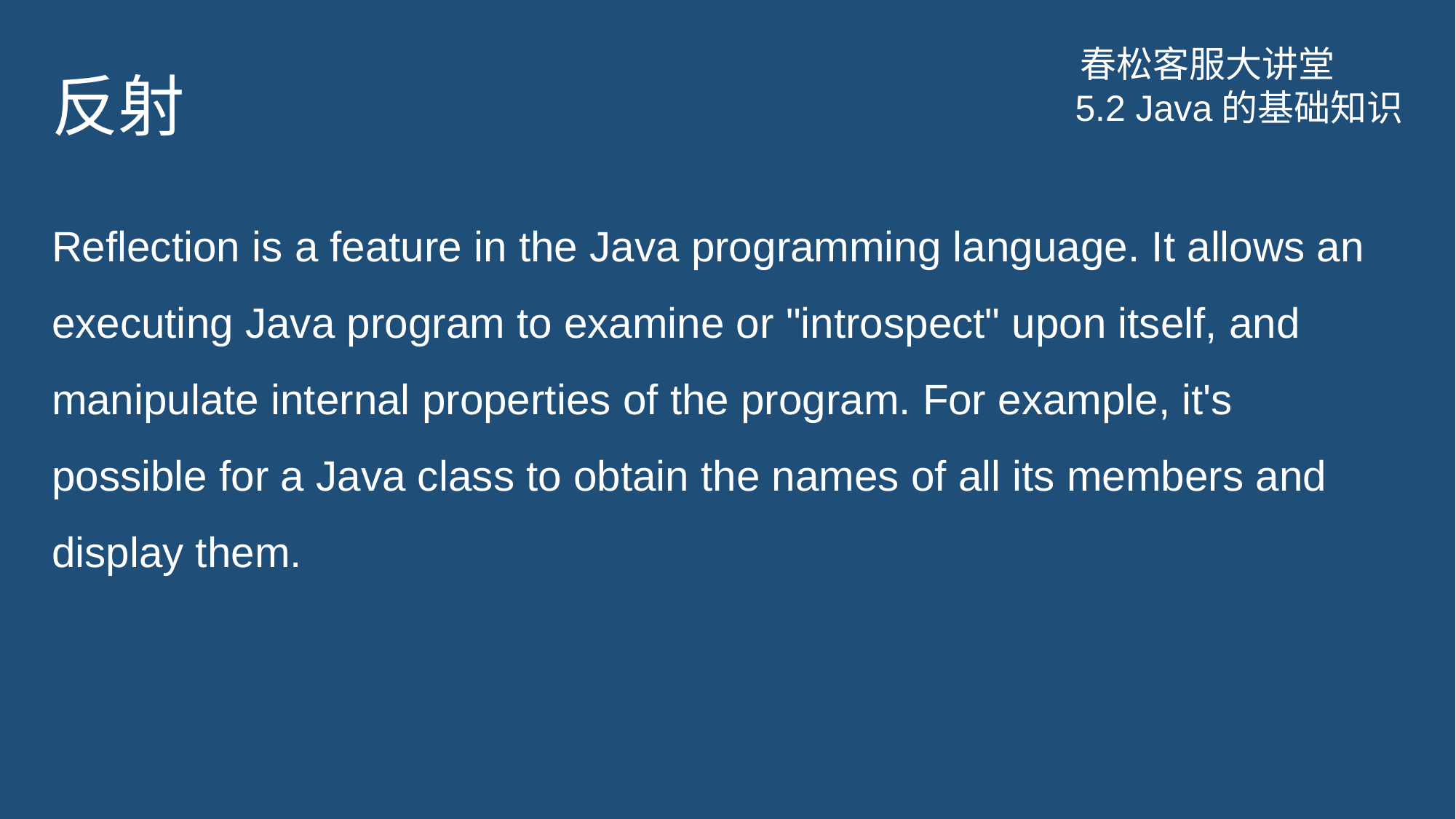

# 反射
春松客服大讲堂
5.2 Java的基础知识
Reflection is a feature in the Java programming language. It allows an executing Java program to examine or "introspect" upon itself, and manipulate internal properties of the program. For example, it's possible for a Java class to obtain the names of all its members and display them.